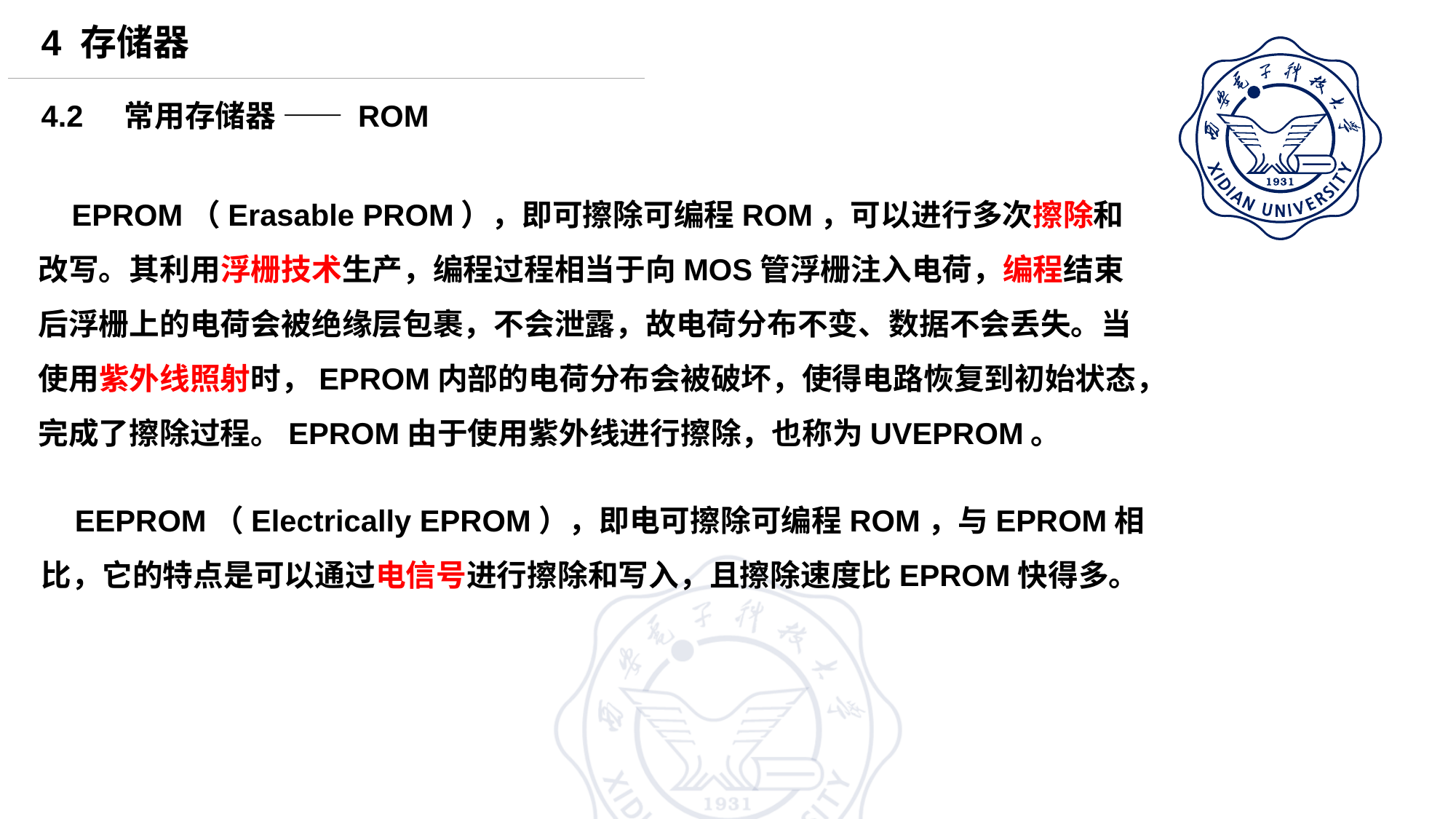

4 存储器

4.2    常用存储器 —— ROM
    EPROM（Erasable PROM），即可擦除可编程ROM，可以进行多次擦除和改写。其利用浮栅技术生产，编程过程相当于向MOS管浮栅注入电荷，编程结束后浮栅上的电荷会被绝缘层包裹，不会泄露，故电荷分布不变、数据不会丢失。当使用紫外线照射时，EPROM内部的电荷分布会被破坏，使得电路恢复到初始状态，完成了擦除过程。EPROM由于使用紫外线进行擦除，也称为UVEPROM。
    EEPROM（Electrically EPROM），即电可擦除可编程ROM，与EPROM相比，它的特点是可以通过电信号进行擦除和写入，且擦除速度比EPROM快得多。